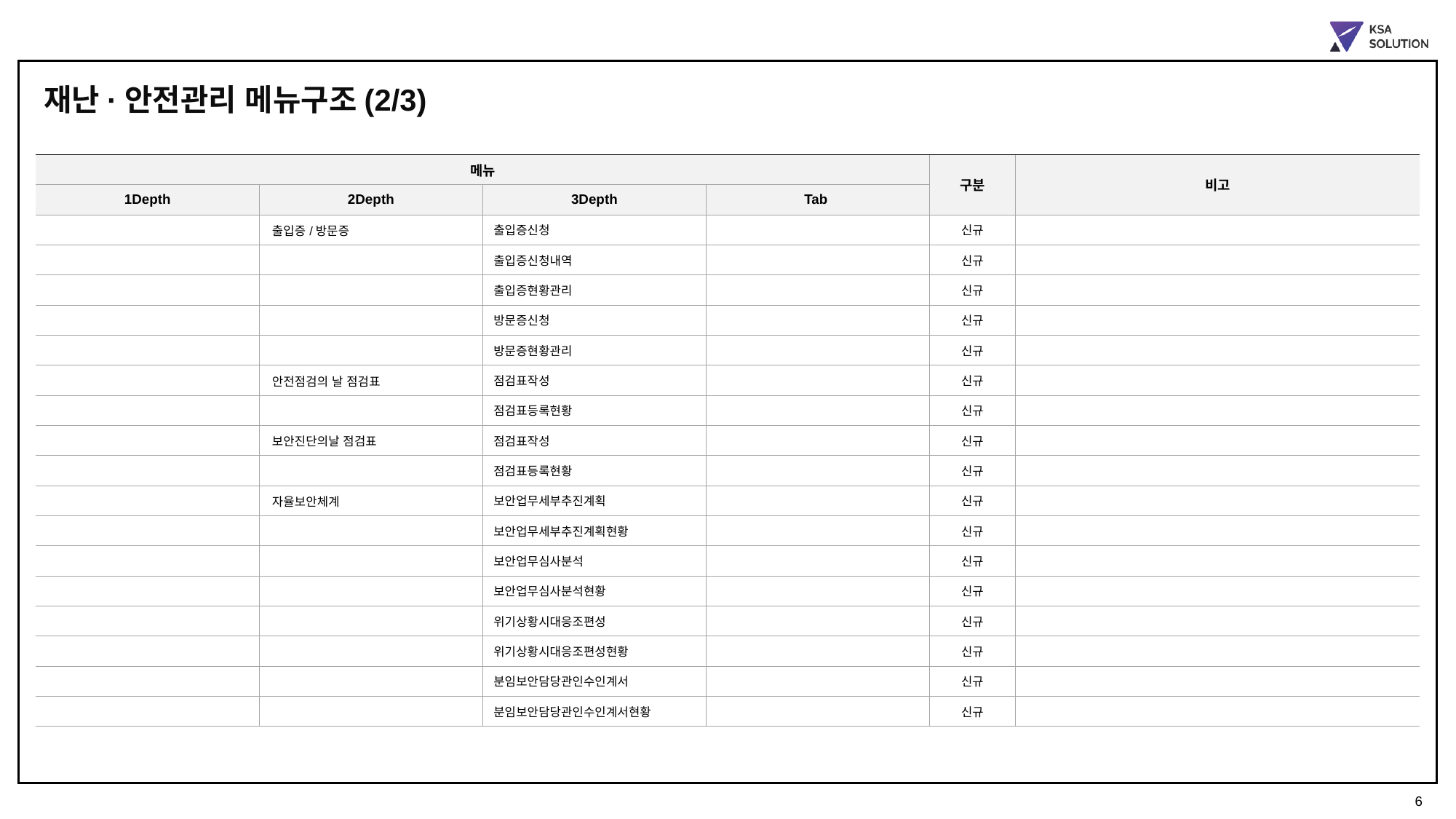

재난·안전관리 메뉴구조(2/3)
| 메뉴 |  |  |  | 구분 | 비고 |
| --- | --- | --- | --- | --- | --- |
| 1Depth | 2Depth | 3Depth | Tab |  |  |
|  | 출입증/방문증 | 출입증신청 |  | 신규 |  |
|  |  | 출입증신청내역 |  | 신규 |  |
|  |  | 출입증현황관리 |  | 신규 |  |
|  |  | 방문증신청 |  | 신규 |  |
|  |  | 방문증현황관리 |  | 신규 |  |
|  | 안전점검의 날 점검표 | 점검표작성 |  | 신규 |  |
|  |  | 점검표등록현황 |  | 신규 |  |
|  | 보안진단의날 점검표 | 점검표작성 |  | 신규 |  |
|  |  | 점검표등록현황 |  | 신규 |  |
|  | 자율보안체계 | 보안업무세부추진계획 |  | 신규 |  |
|  |  | 보안업무세부추진계획현황 |  | 신규 |  |
|  |  | 보안업무심사분석 |  | 신규 |  |
|  |  | 보안업무심사분석현황 |  | 신규 |  |
|  |  | 위기상황시대응조편성 |  | 신규 |  |
|  |  | 위기상황시대응조편성현황 |  | 신규 |  |
|  |  | 분임보안담당관인수인계서 |  | 신규 |  |
|  |  | 분임보안담당관인수인계서현황 |  | 신규 |  |